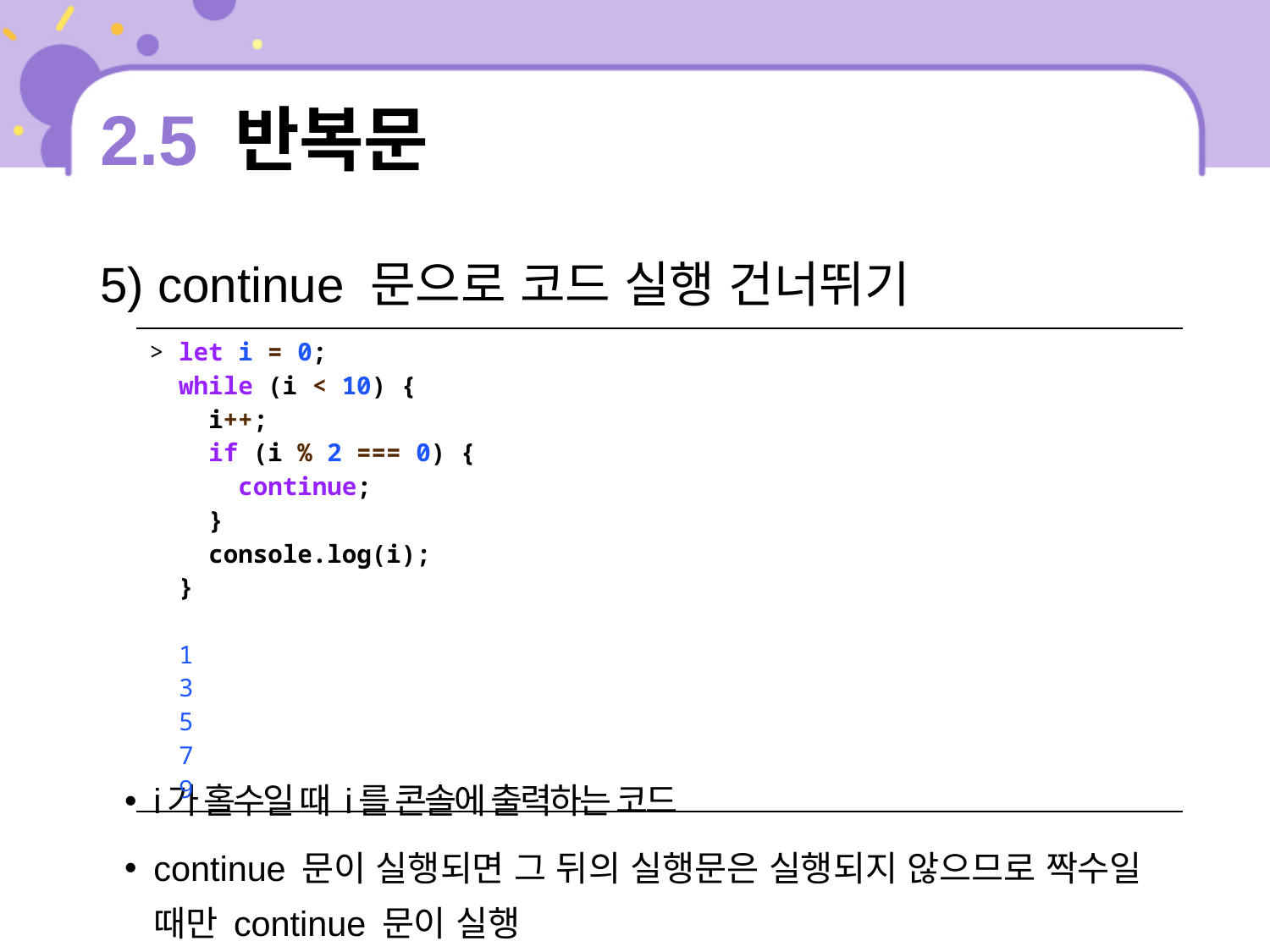

# 2.5 반복문
5) continue 문으로 코드 실행 건너뛰기
| > let i = 0; while (i < 10) { i++; if (i % 2 === 0) { continue; } console.log(i); } 1 3 5 7 9 |
| --- |

i가 홀수일 때 i를 콘솔에 출력하는 코드
continue 문이 실행되면 그 뒤의 실행문은 실행되지 않으므로 짝수일 때만 continue 문이 실행